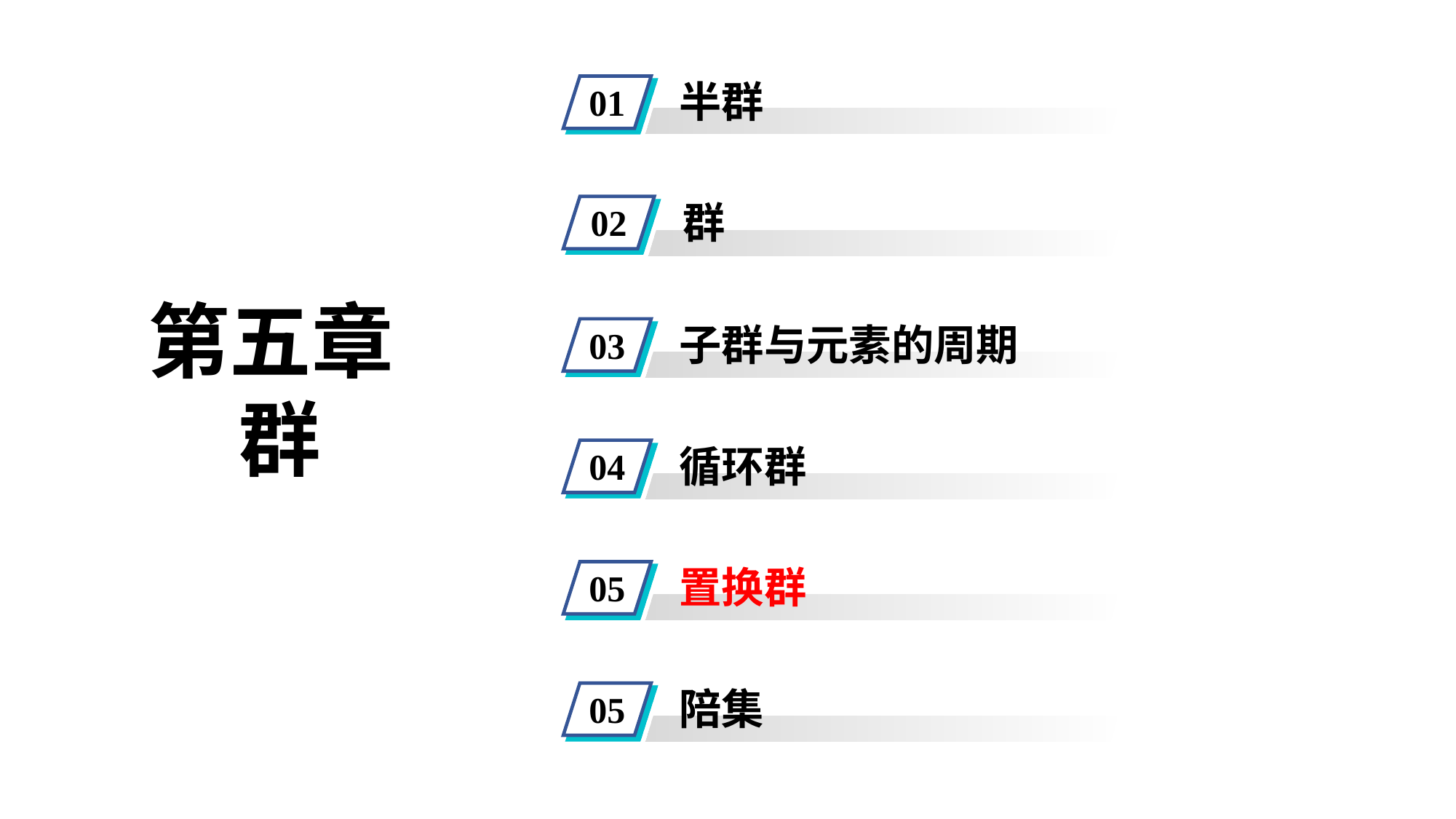

半群
01

群
02

第五章
群
子群与元素的周期
03

循环群
04

置换群
05

陪集
05